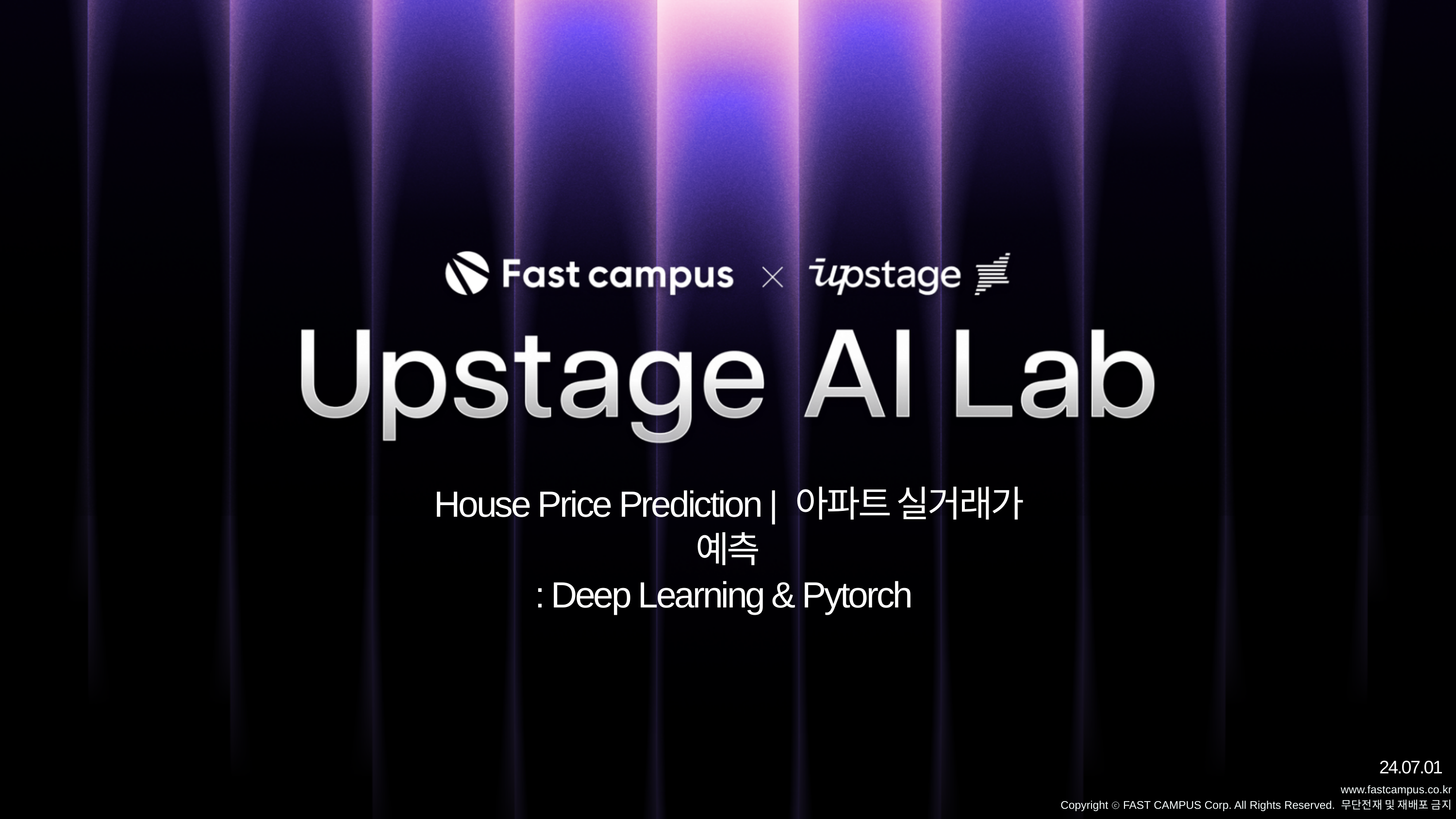

House Price Prediction | 아파트 실거래가 예측
: Deep Learning & Pytorch
24.07.01
www.fastcampus.co.kr
Copyright ⓒ FAST CAMPUS Corp. All Rights Reserved. 무단전재 및 재배포 금지